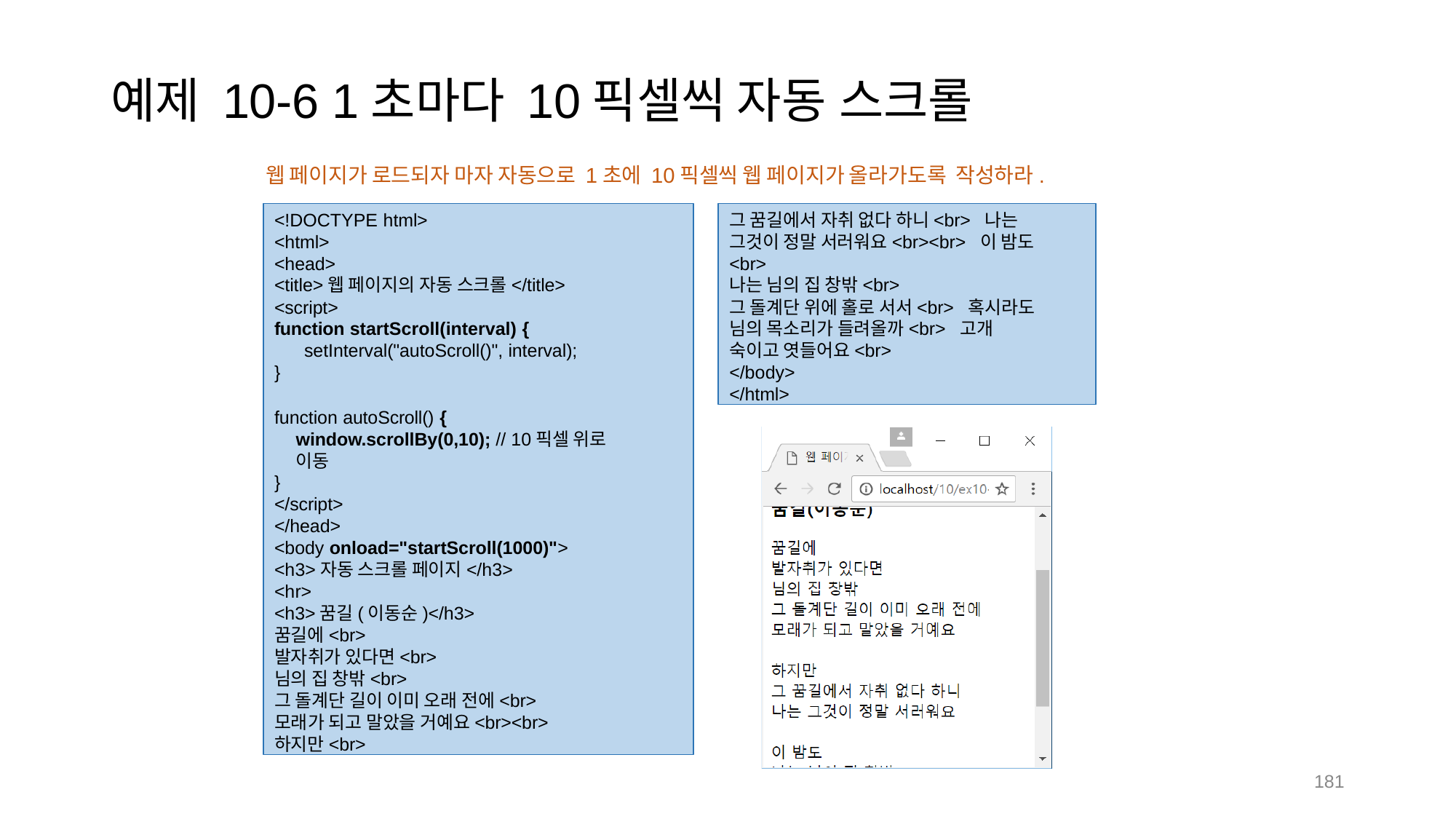

# 예제 10-6 1초마다 10픽셀씩 자동 스크롤
웹 페이지가 로드되자 마자 자동으로 1초에 10픽셀씩 웹 페이지가 올라가도록 작성하라.
<!DOCTYPE html>
<html>
<head>
<title>웹 페이지의 자동 스크롤</title>
<script>
function startScroll(interval) {
setInterval("autoScroll()", interval);
}

function autoScroll() {
window.scrollBy(0,10); // 10픽셀 위로 이동
}
</script>
</head>
<body onload="startScroll(1000)">
<h3>자동 스크롤 페이지</h3>
<hr>
<h3>꿈길(이동순)</h3>
꿈길에<br>
발자취가 있다면<br>
님의 집 창밖<br>
그 돌계단 길이 이미 오래 전에<br>  모래가 되고 말았을 거예요<br><br>  하지만<br>
그 꿈길에서 자취 없다 하니<br>  나는 그것이 정말 서러워요<br><br>  이 밤도<br>
나는 님의 집 창밖<br>
그 돌계단 위에 홀로 서서<br>  혹시라도 님의 목소리가 들려올까<br>  고개 숙이고 엿들어요<br>
</body>
</html>

181